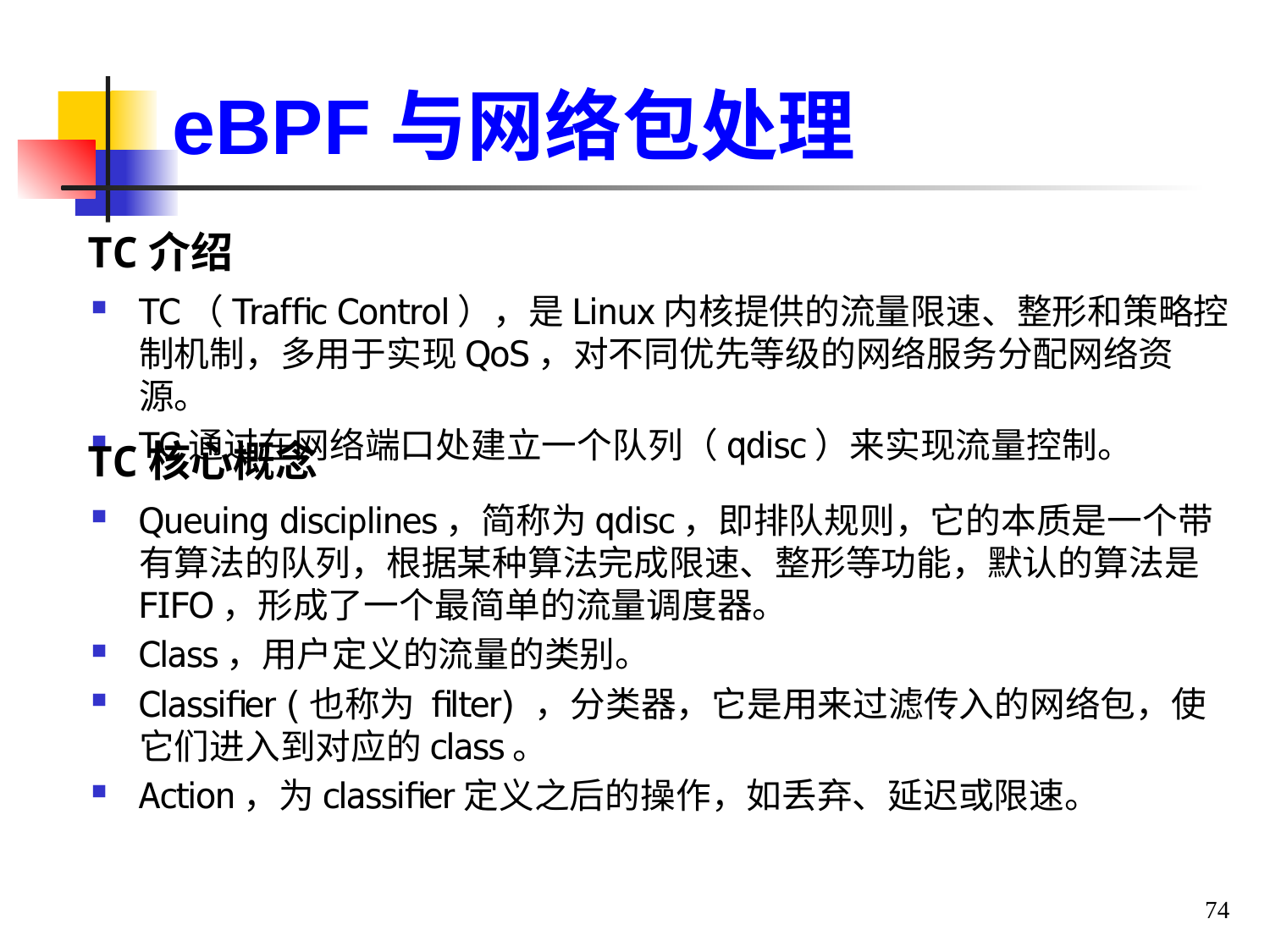

eBPF与网络包处理
TC介绍
TC（Traffic Control），是Linux内核提供的流量限速、整形和策略控制机制，多用于实现QoS，对不同优先等级的网络服务分配网络资源。
TC通过在网络端口处建立一个队列（qdisc）来实现流量控制。

TC核心概念
Queuing disciplines，简称为qdisc，即排队规则，它的本质是一个带有算法的队列，根据某种算法完成限速、整形等功能，默认的算法是FIFO，形成了一个最简单的流量调度器。
Class，用户定义的流量的类别。
Classifier (也称为 filter) ，分类器，它是用来过滤传入的网络包，使它们进入到对应的class。
Action，为classifier定义之后的操作，如丢弃、延迟或限速。

74